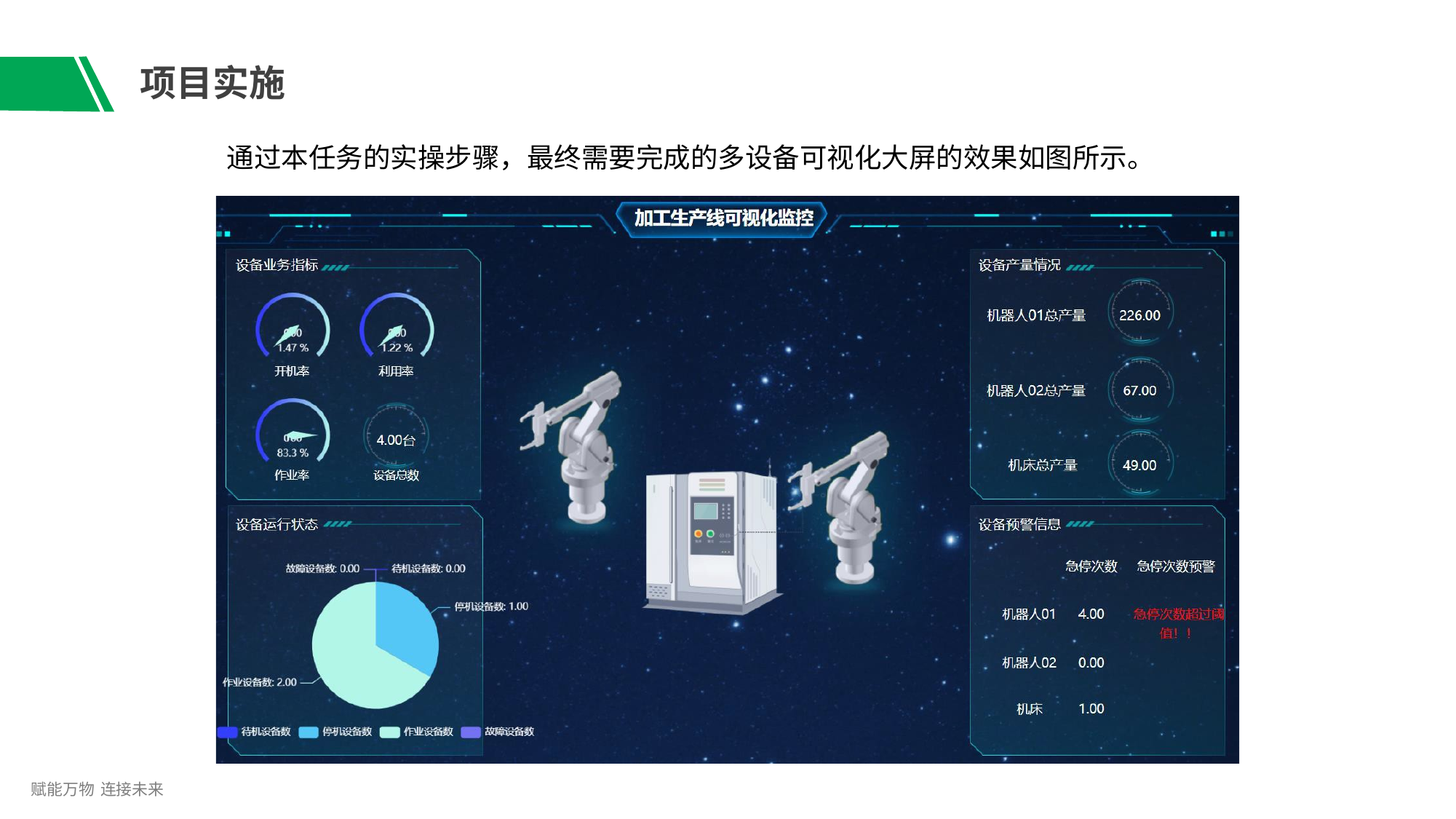

项目实施
通过本任务的实操步骤，最终需要完成的多设备可视化大屏的效果如图所示。

赋能万物 连接未来